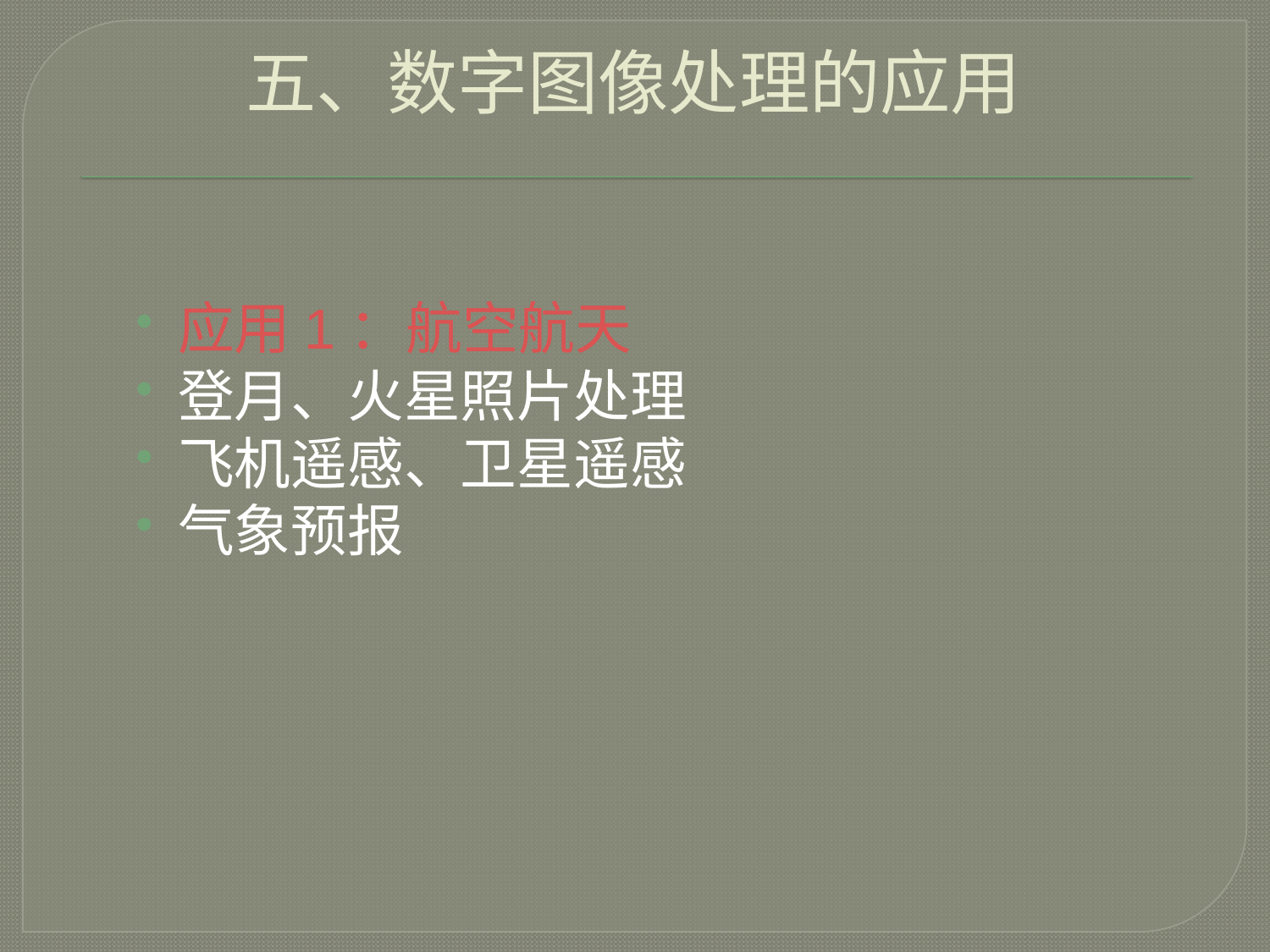

五、数字图像处理的应用
#
应用1：航空航天
登月、火星照片处理
飞机遥感、卫星遥感
气象预报